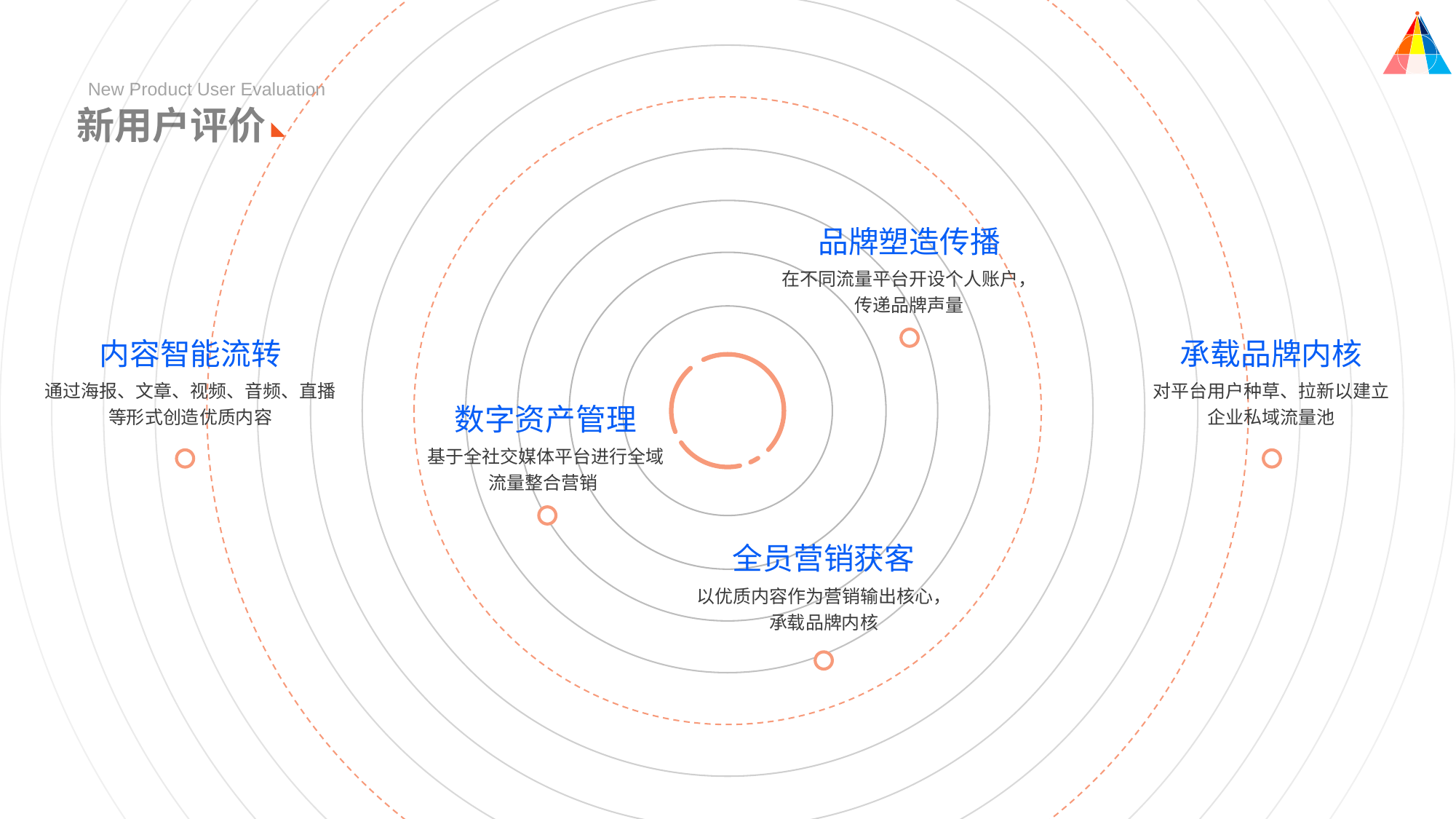

New Product User Evaluation
新用户评价

品牌塑造传播
在不同流量平台开设个人账户，
传递品牌声量
内容智能流转

承载品牌内核
通过海报、文章、视频、音频、直播等形式创造优质内容
对平台用户种草、拉新以建立
企业私域流量池
数字资产管理
基于全社交媒体平台进行全域
流量整合营销

全员营销获客
以优质内容作为营销输出核心，
承载品牌内核